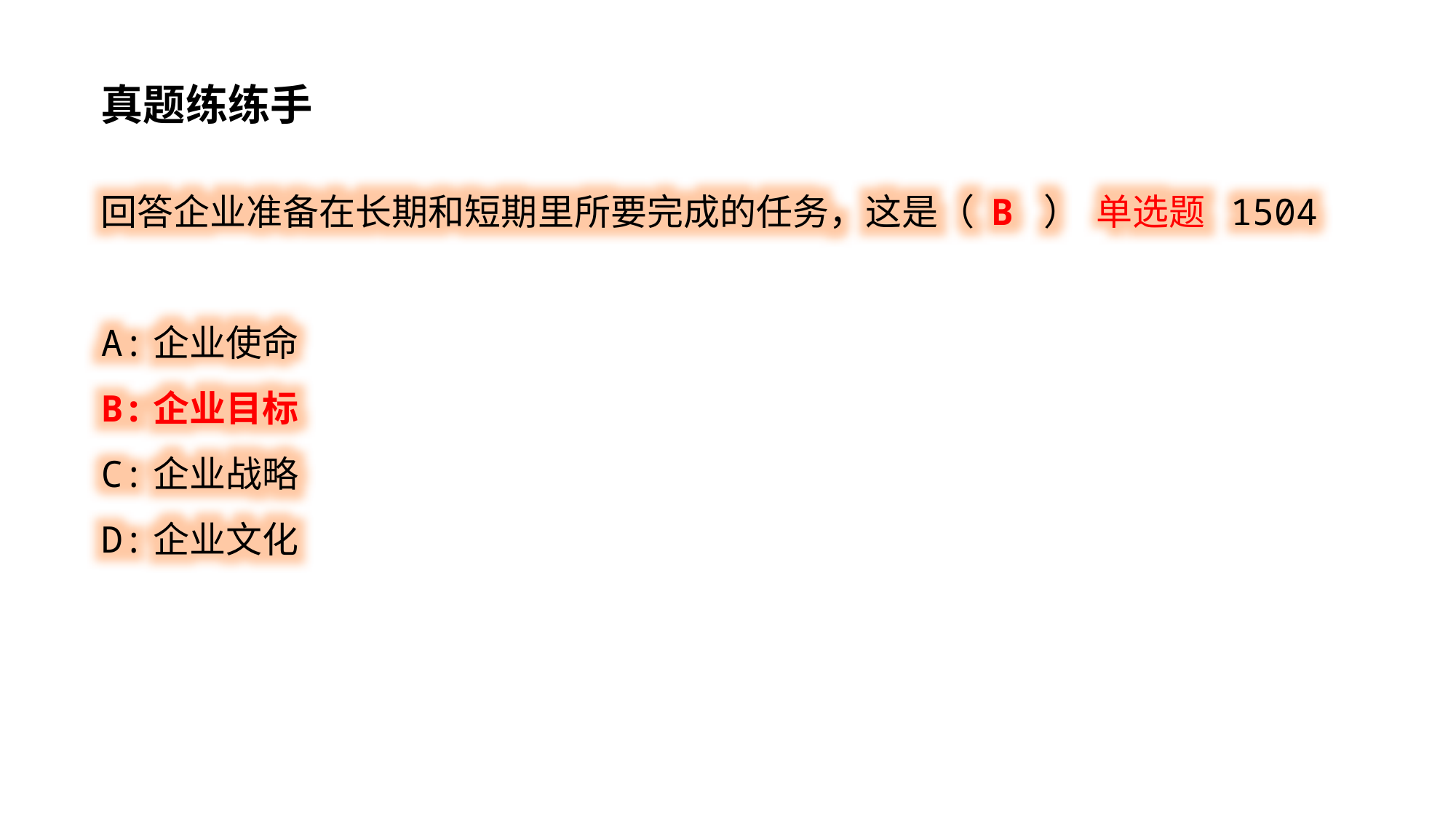

真题练练手
回答企业准备在长期和短期里所要完成的任务，这是（ B ）  单选题  1504

A:企业使命
B:企业目标
C:企业战略
D:企业文化